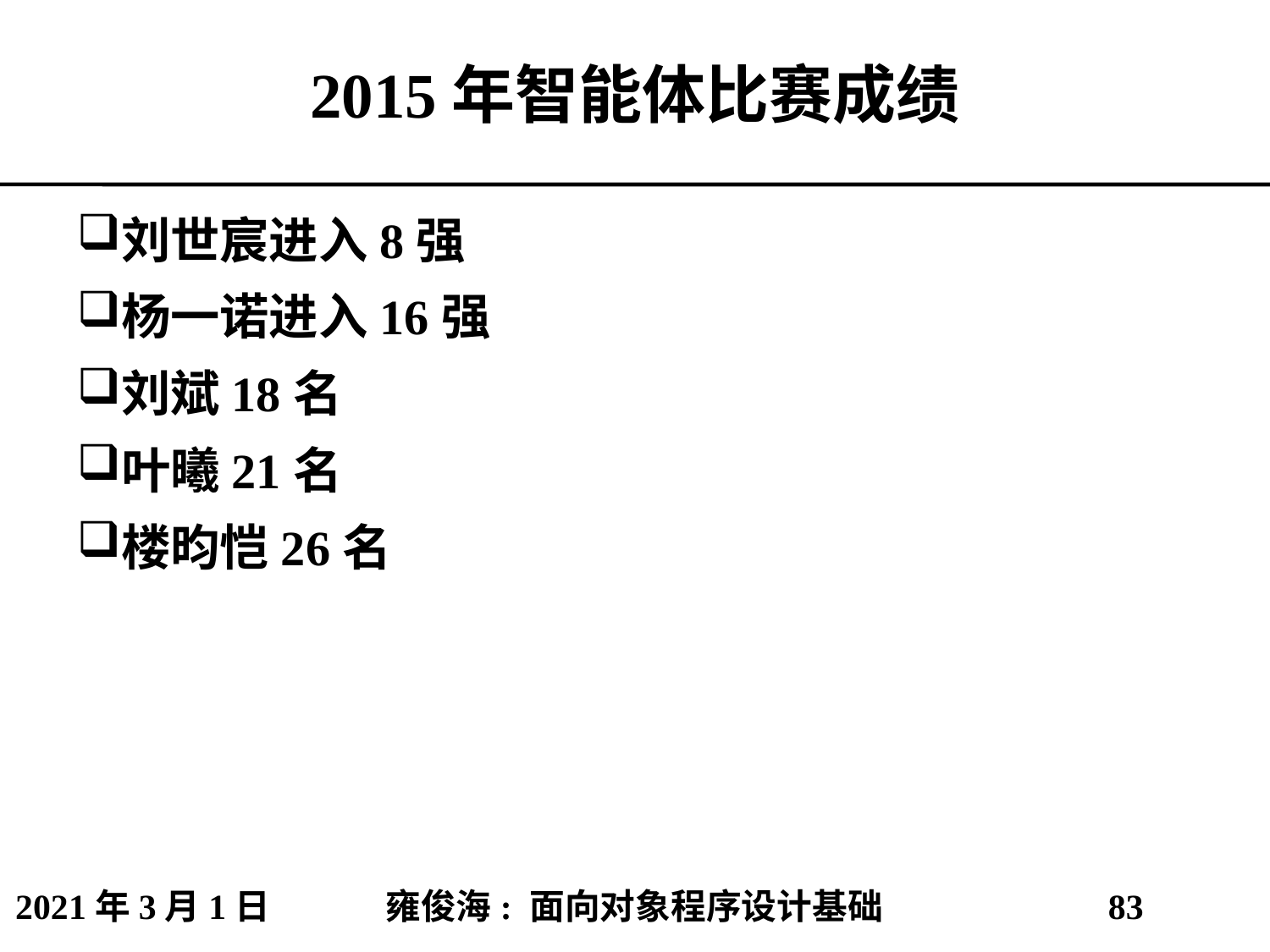

# 2015年智能体比赛成绩

刘世宸进入8强
杨一诺进入16强
刘斌18名
叶曦21名
楼昀恺26名
2021年3月1日
雍俊海: 面向对象程序设计基础
83